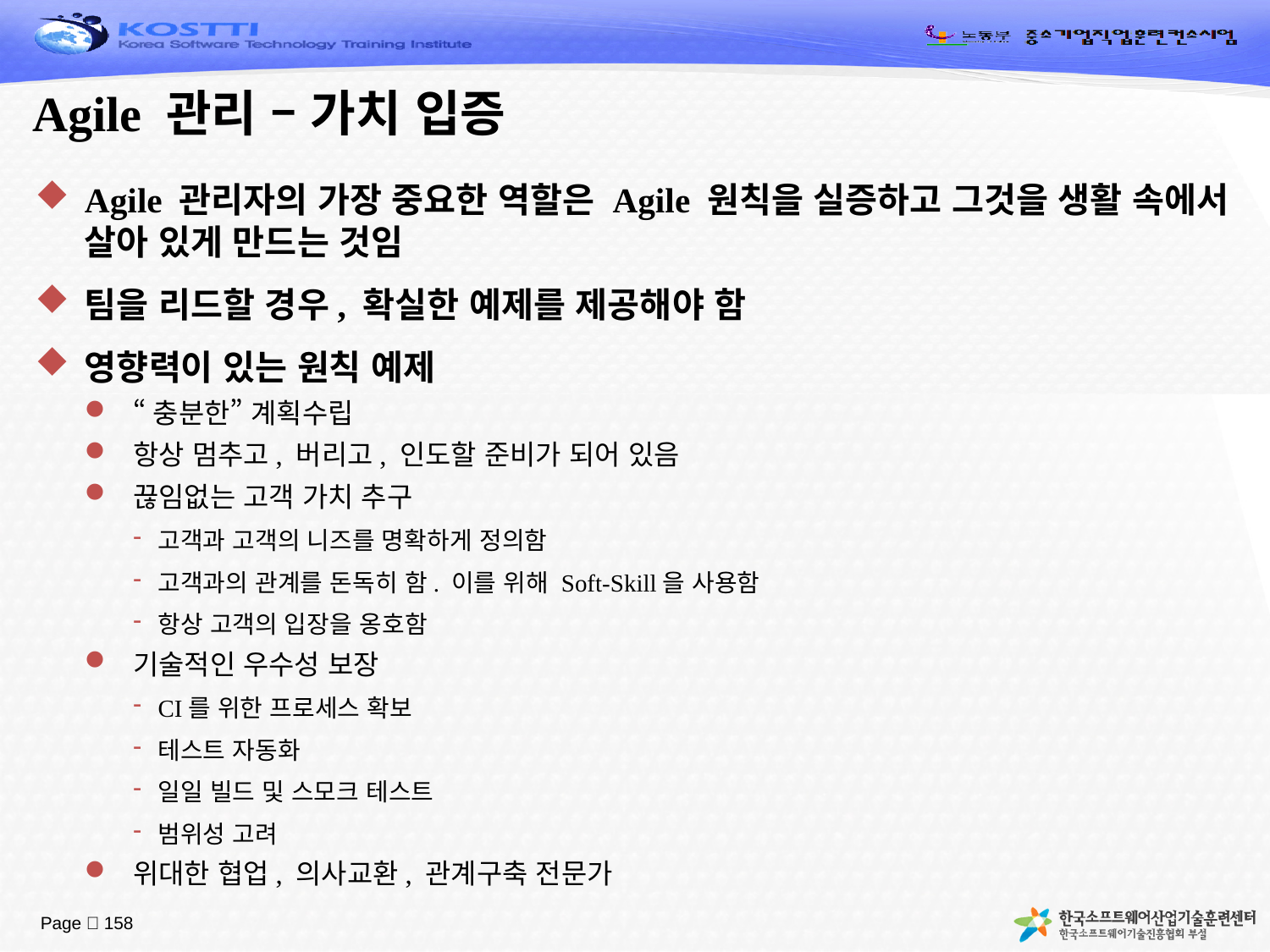

# Agile 관리 – 가치 입증
Agile 관리자의 가장 중요한 역할은 Agile 원칙을 실증하고 그것을 생활 속에서 살아 있게 만드는 것임
팀을 리드할 경우, 확실한 예제를 제공해야 함
영향력이 있는 원칙 예제
“충분한” 계획수립
항상 멈추고, 버리고, 인도할 준비가 되어 있음
끊임없는 고객 가치 추구
고객과 고객의 니즈를 명확하게 정의함
고객과의 관계를 돈독히 함. 이를 위해 Soft-Skill을 사용함
항상 고객의 입장을 옹호함
기술적인 우수성 보장
CI를 위한 프로세스 확보
테스트 자동화
일일 빌드 및 스모크 테스트
범위성 고려
위대한 협업, 의사교환, 관계구축 전문가